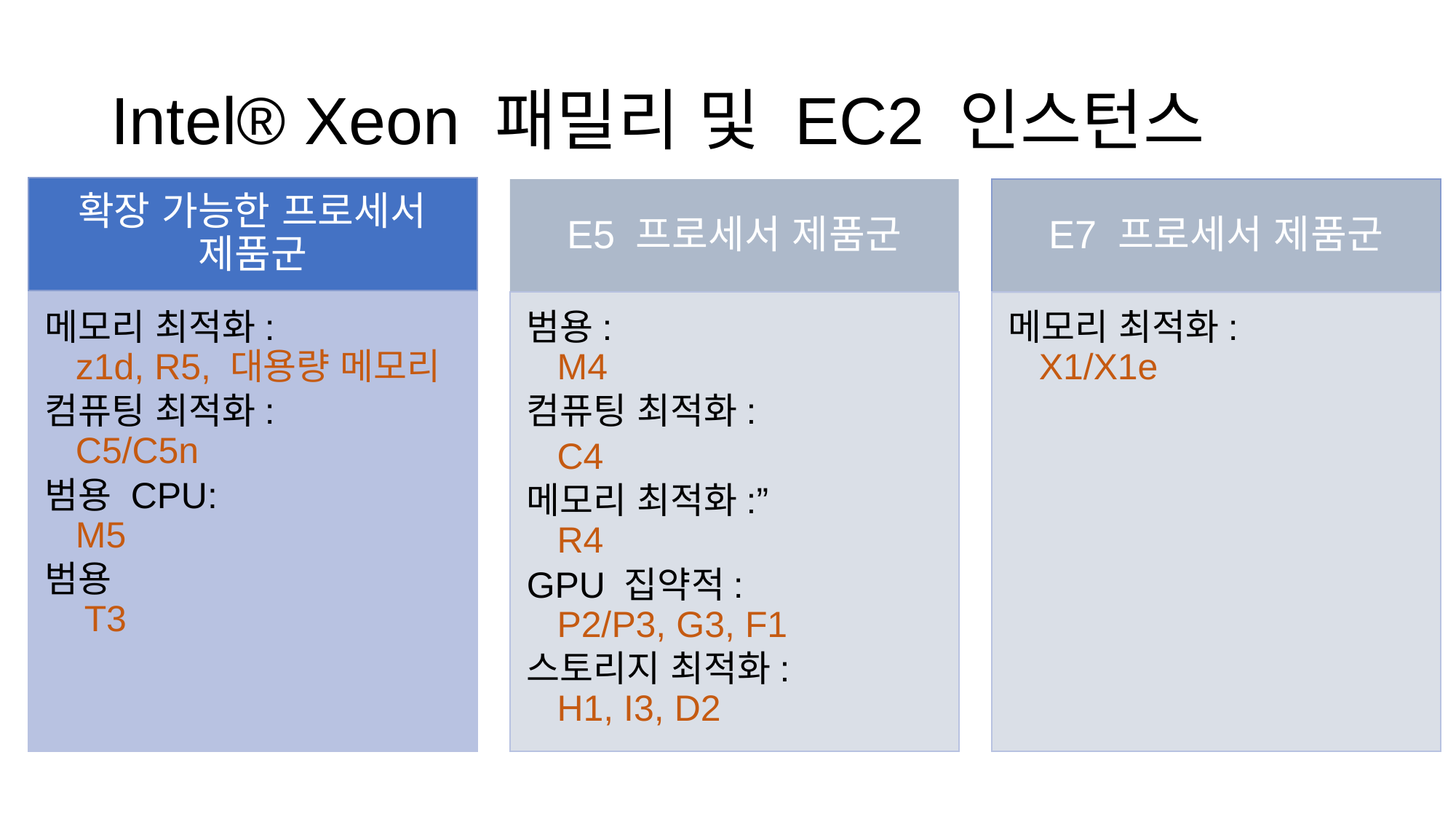

# Intel® Xeon 패밀리 및 EC2 인스턴스
확장 가능한 프로세서 제품군
E5 프로세서 제품군
E7 프로세서 제품군
메모리 최적화:
   z1d, R5, 대용량 메모리
컴퓨팅 최적화:
   C5/C5n
범용 CPU:
   M5
범용
   T3
범용:
   M4
컴퓨팅 최적화:
   C4
메모리 최적화:”
   R4
GPU 집약적:
   P2/P3, G3, F1
스토리지 최적화:
   H1, I3, D2
메모리 최적화:
   X1/X1e